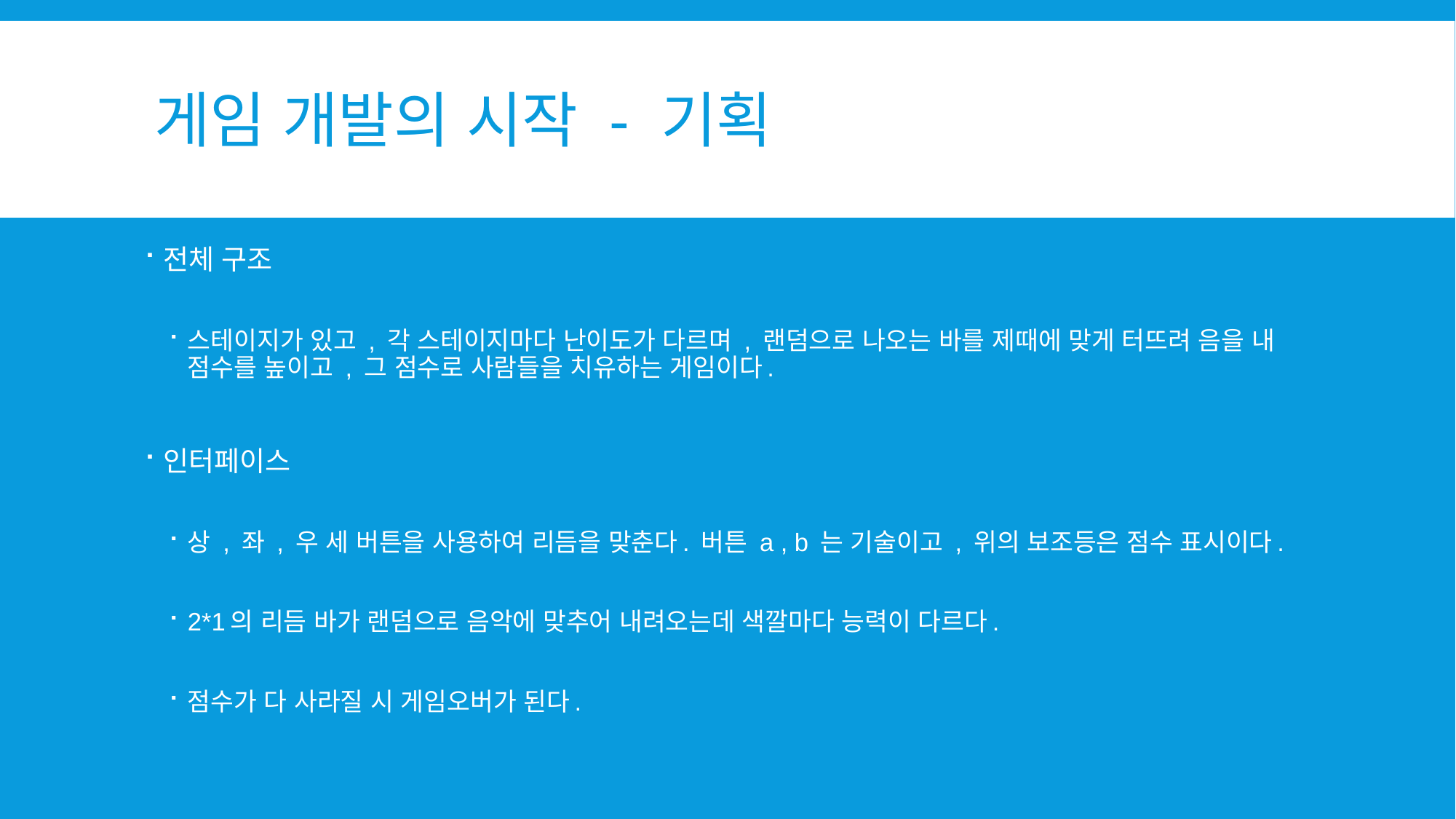

# 게임 개발의 시작 - 기획
전체 구조

스테이지가 있고 , 각 스테이지마다 난이도가 다르며 , 랜덤으로 나오는 바를 제때에 맞게 터뜨려 음을 내 점수를 높이고 , 그 점수로 사람들을 치유하는 게임이다.

인터페이스

상 , 좌 , 우 세 버튼을 사용하여 리듬을 맞춘다. 버튼 a , b 는 기술이고 , 위의 보조등은 점수 표시이다.

2*1의 리듬 바가 랜덤으로 음악에 맞추어 내려오는데 색깔마다 능력이 다르다.

점수가 다 사라질 시 게임오버가 된다.